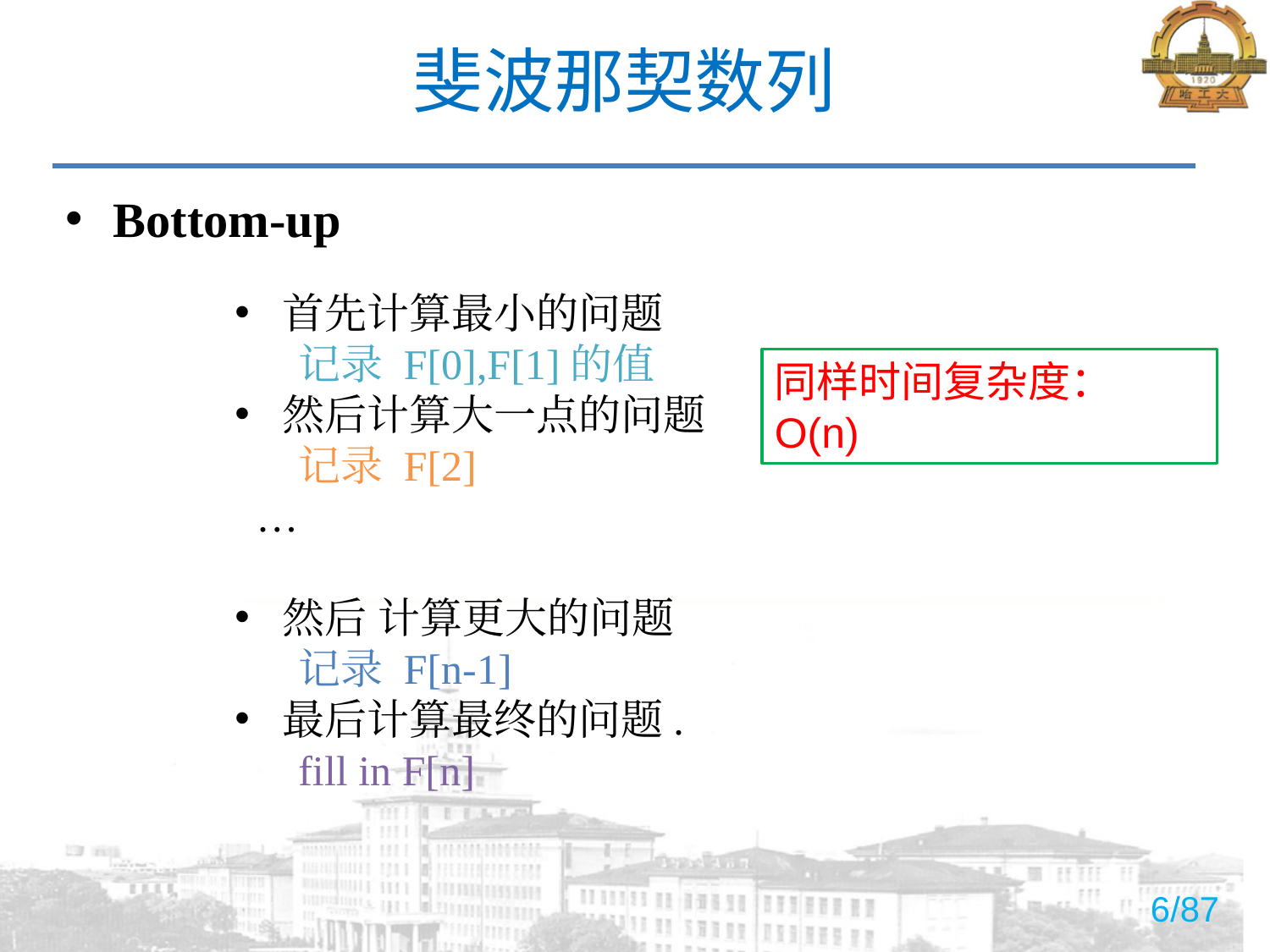

# 斐波那契数列
Bottom-up
首先计算最小的问题
记录 F[0],F[1]的值
然后计算大一点的问题
记录 F[2]
  …

然后 计算更大的问题
记录 F[n-1]
最后计算最终的问题.
fill in F[n]

同样时间复杂度：O(n)